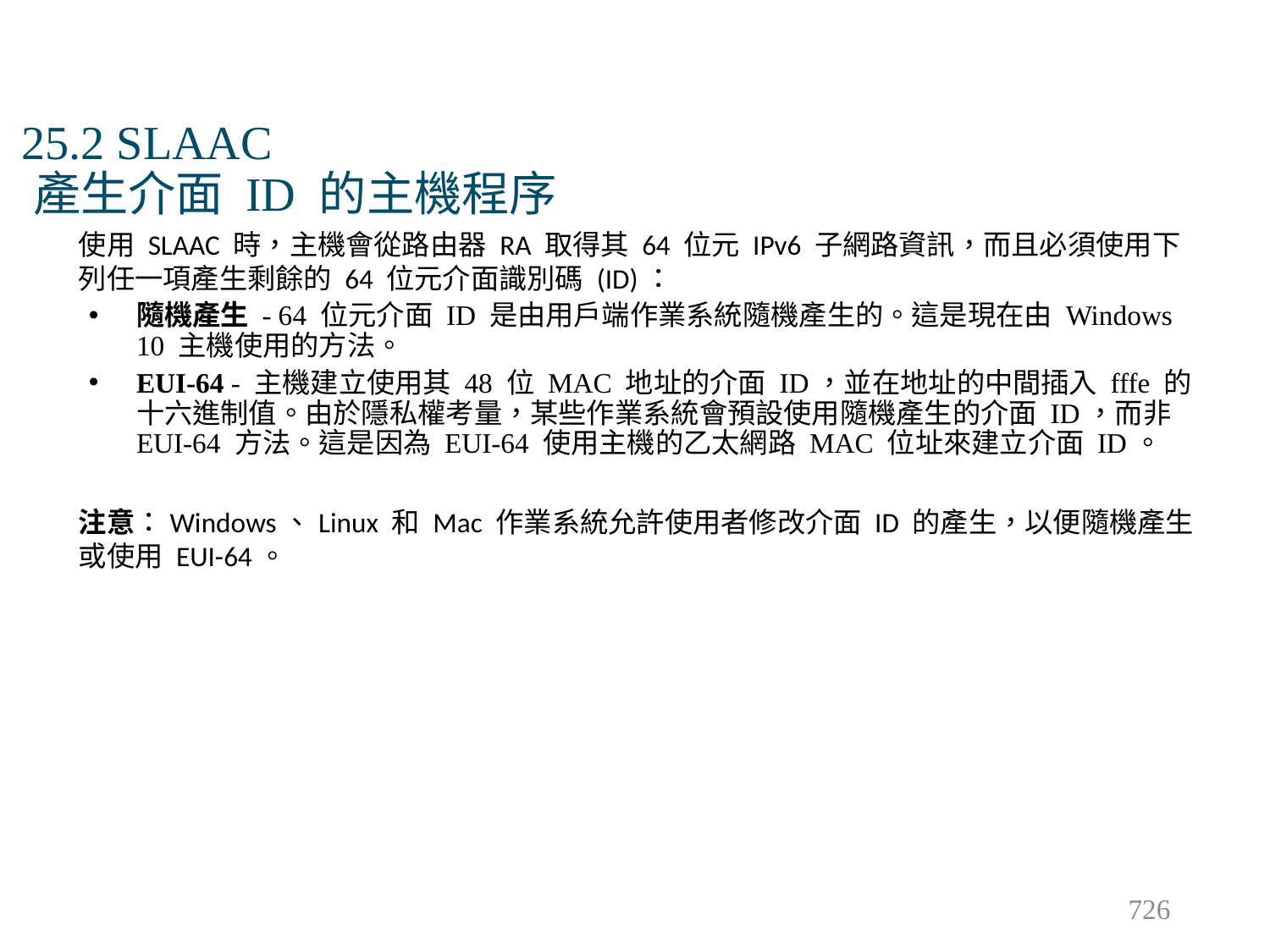

# 25.2 SLAAC 產生介面 ID 的主機程序
使用 SLAAC 時，主機會從路由器 RA 取得其 64 位元 IPv6 子網路資訊，而且必須使用下列任一項產生剩餘的 64 位元介面識別碼 (ID)：
隨機產生 - 64 位元介面 ID 是由用戶端作業系統隨機產生的。這是現在由 Windows 10 主機使用的方法。
EUI-64 - 主機建立使用其 48 位 MAC 地址的介面 ID，並在地址的中間插入 fffe 的十六進制值。由於隱私權考量，某些作業系統會預設使用隨機產生的介面 ID，而非 EUI-64 方法。這是因為 EUI-64 使用主機的乙太網路 MAC 位址來建立介面 ID。

注意：Windows、Linux 和 Mac 作業系統允許使用者修改介面 ID 的產生，以便隨機產生或使用 EUI-64。

726